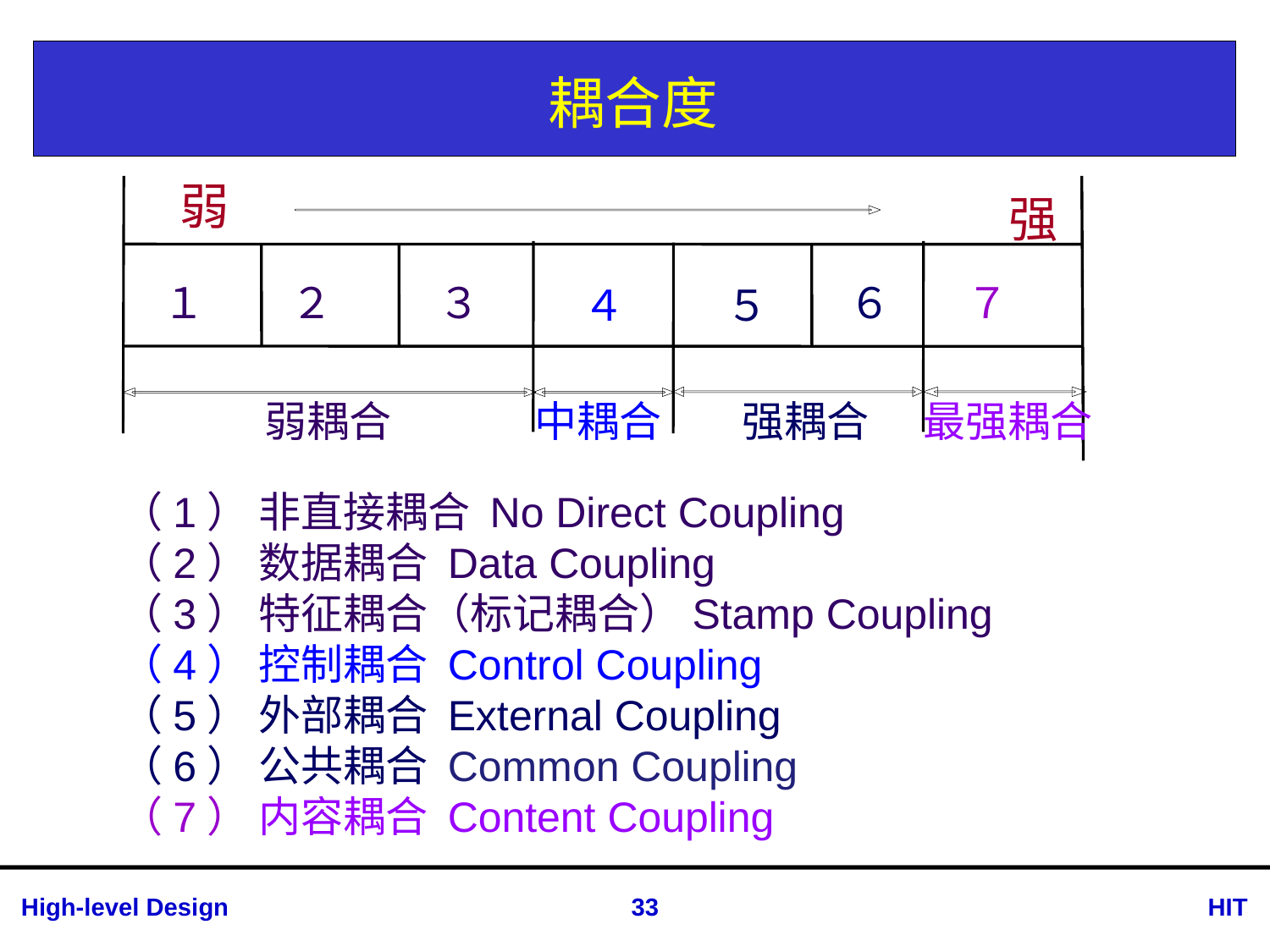

# 耦合度
弱

强

１
２
３
６
７
４
５

弱耦合
中耦合
强耦合
最强耦合
（1） 非直接耦合 No Direct Coupling
（2） 数据耦合 Data Coupling
（3） 特征耦合（标记耦合）Stamp Coupling
（4） 控制耦合 Control Coupling
（5） 外部耦合 External Coupling
（6） 公共耦合 Common Coupling
（7） 内容耦合 Content Coupling